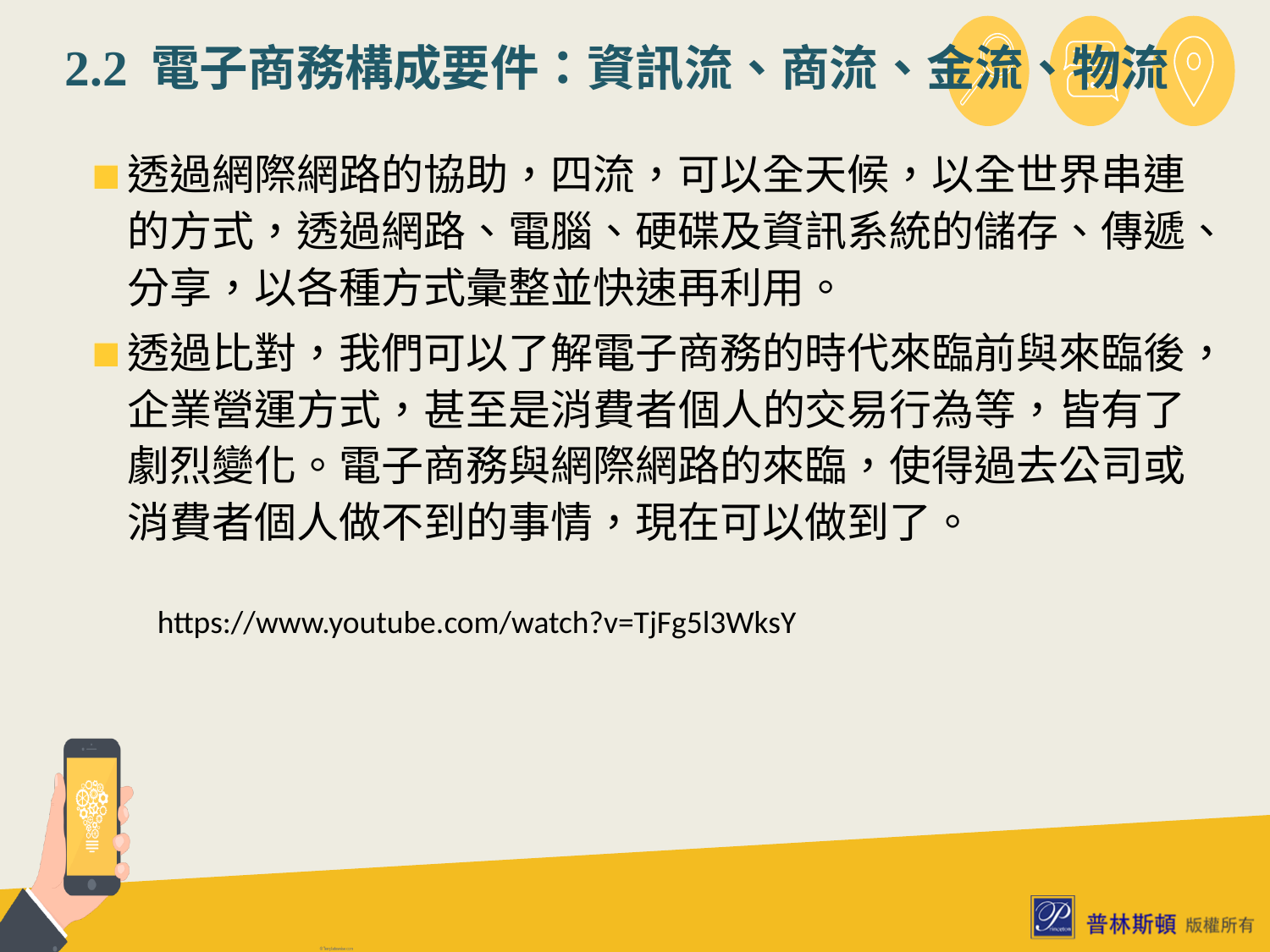

# 2.2 電子商務構成要件：資訊流、商流、金流、物流
透過網際網路的協助，四流，可以全天候，以全世界串連的方式，透過網路、電腦、硬碟及資訊系統的儲存、傳遞、分享，以各種方式彙整並快速再利用。
透過比對，我們可以了解電子商務的時代來臨前與來臨後，企業營運方式，甚至是消費者個人的交易行為等，皆有了劇烈變化。電子商務與網際網路的來臨，使得過去公司或消費者個人做不到的事情，現在可以做到了。
https://www.youtube.com/watch?v=TjFg5l3WksY